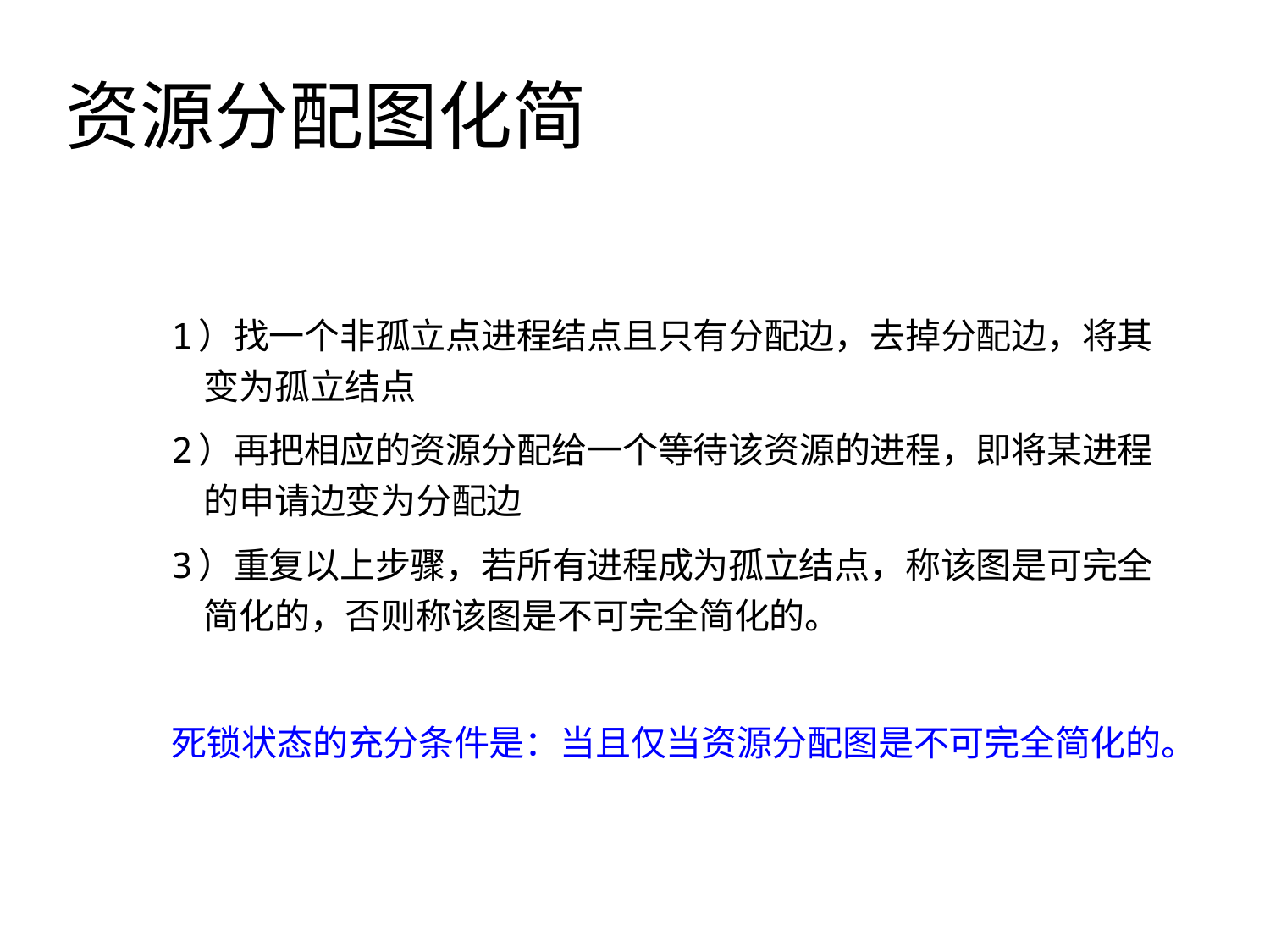

# 资源分配图化简
1）找一个非孤立点进程结点且只有分配边，去掉分配边，将其变为孤立结点
2）再把相应的资源分配给一个等待该资源的进程，即将某进程的申请边变为分配边
3）重复以上步骤，若所有进程成为孤立结点，称该图是可完全简化的，否则称该图是不可完全简化的。

死锁状态的充分条件是：当且仅当资源分配图是不可完全简化的。